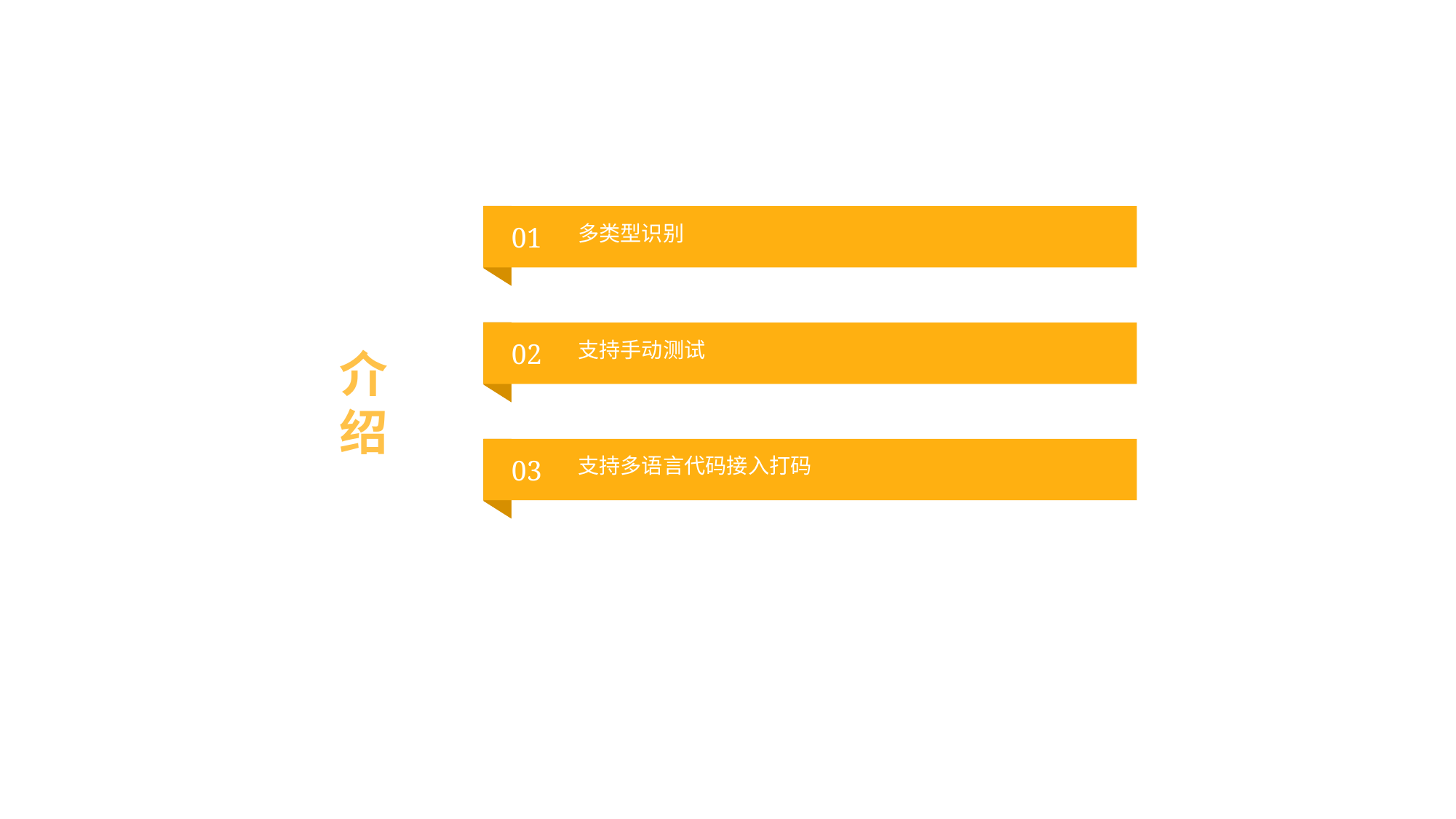

多类型识别
01

支持手动测试
02
介绍

支持多语言代码接入打码
03
04